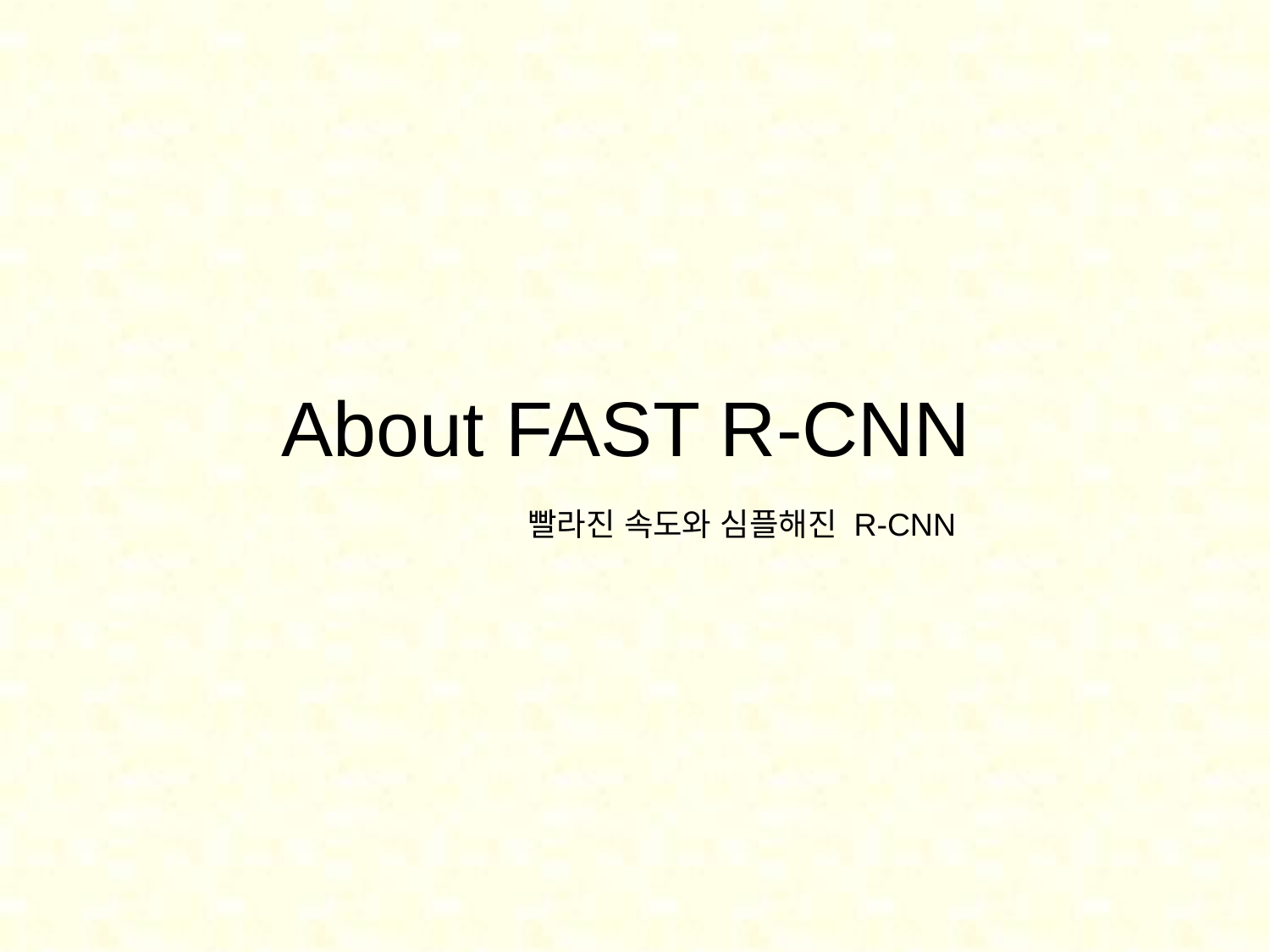

# About FAST R-CNN
빨라진 속도와 심플해진 R-CNN